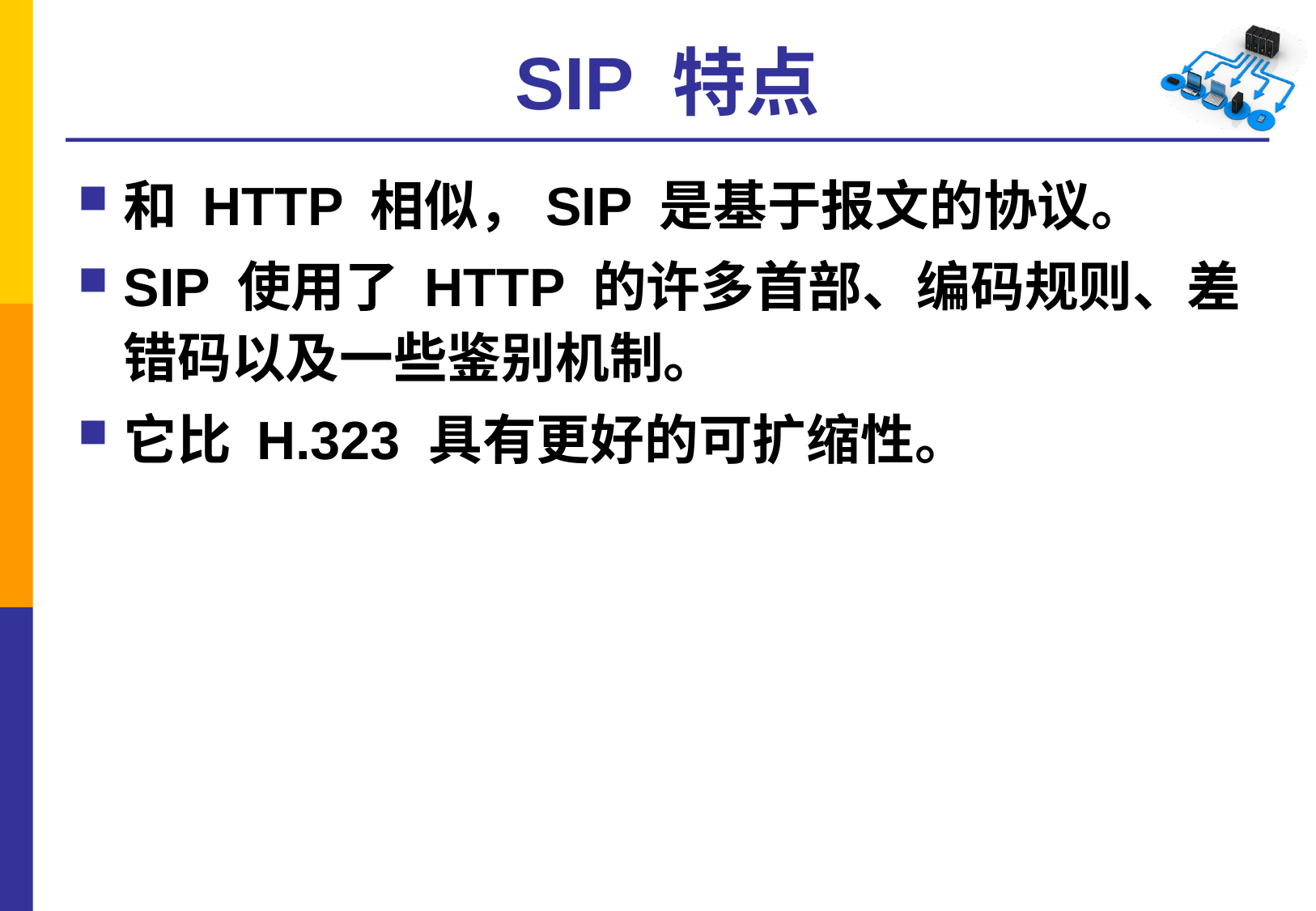

# SIP 特点
和 HTTP 相似，SIP 是基于报文的协议。
SIP 使用了 HTTP 的许多首部、编码规则、差错码以及一些鉴别机制。
它比 H.323 具有更好的可扩缩性。